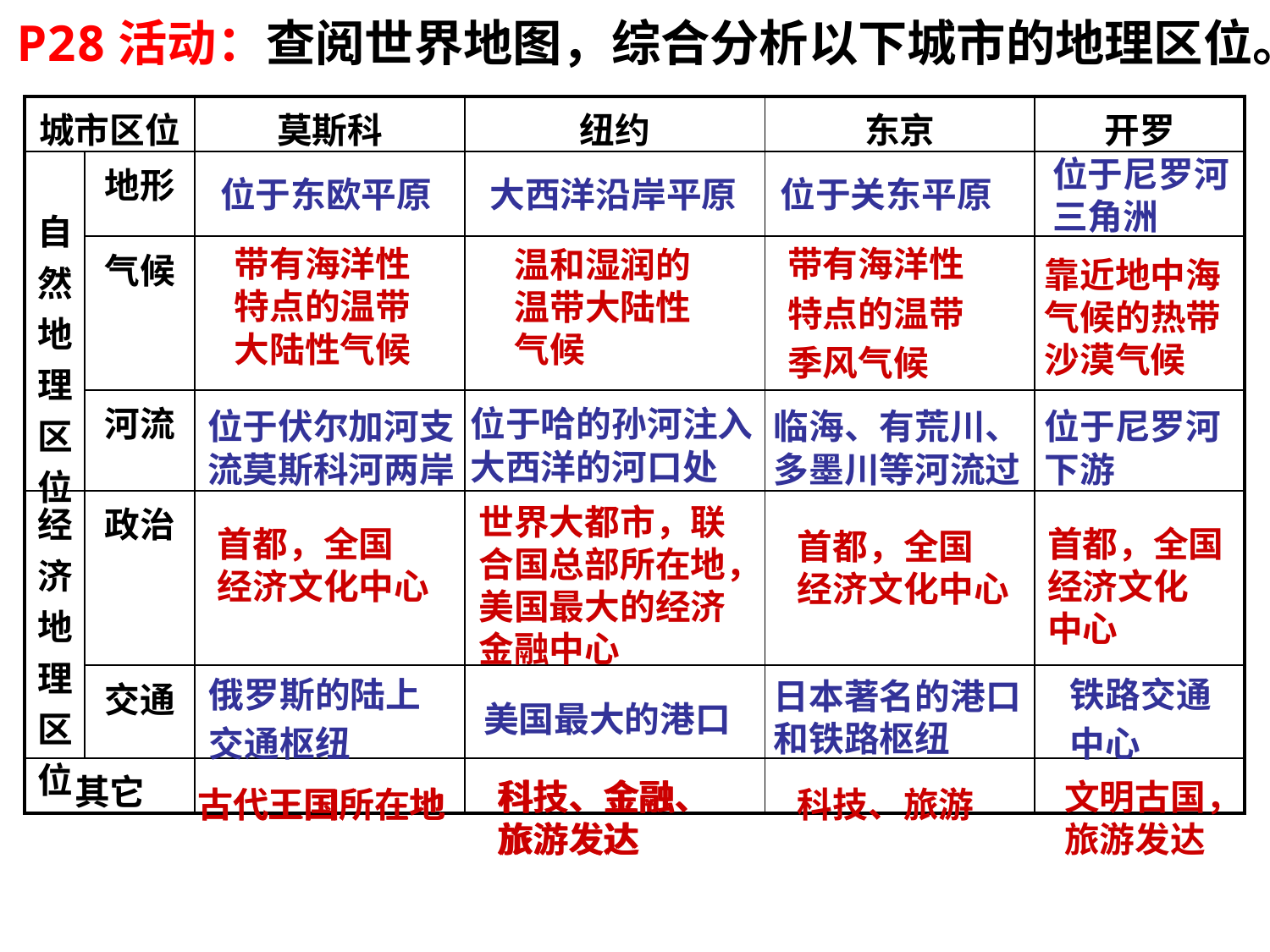

P28活动：查阅世界地图，综合分析以下城市的地理区位。
| 城市区位 |  | 莫斯科 | 纽约 | 东京 | 开罗 |
| --- | --- | --- | --- | --- | --- |
| 自然地理区位 | 地形 |  |  |  |  |
|  | 气候 |  |  |  |  |
|  | 河流 |  |  |  |  |
| 经济地理区位 | 政治 |  |  |  |  |
|  | 交通 |  |  |  |  |
| 其它 |  |  |  |  |  |
位于尼罗河
三角洲
位于东欧平原
大西洋沿岸平原
位于关东平原
带有海洋性
特点的温带
大陆性气候
带有海洋性
特点的温带
季风气候
温和湿润的
温带大陆性
气候
靠近地中海
气候的热带
沙漠气候
位于哈的孙河注入
大西洋的河口处
位于伏尔加河支
流莫斯科河两岸
临海、有荒川、
多墨川等河流过
位于尼罗河
下游
世界大都市，联
合国总部所在地，
美国最大的经济
金融中心
首都，全国
经济文化中心
首都，全国
经济文化
中心
首都，全国
经济文化中心
俄罗斯的陆上
交通枢纽
铁路交通
中心
日本著名的港口
和铁路枢纽
美国最大的港口
科技、金融、
旅游发达
科技、金融、
旅游发达
文明古国，
旅游发达
古代王国所在地
古代王国所在地
科技、旅游